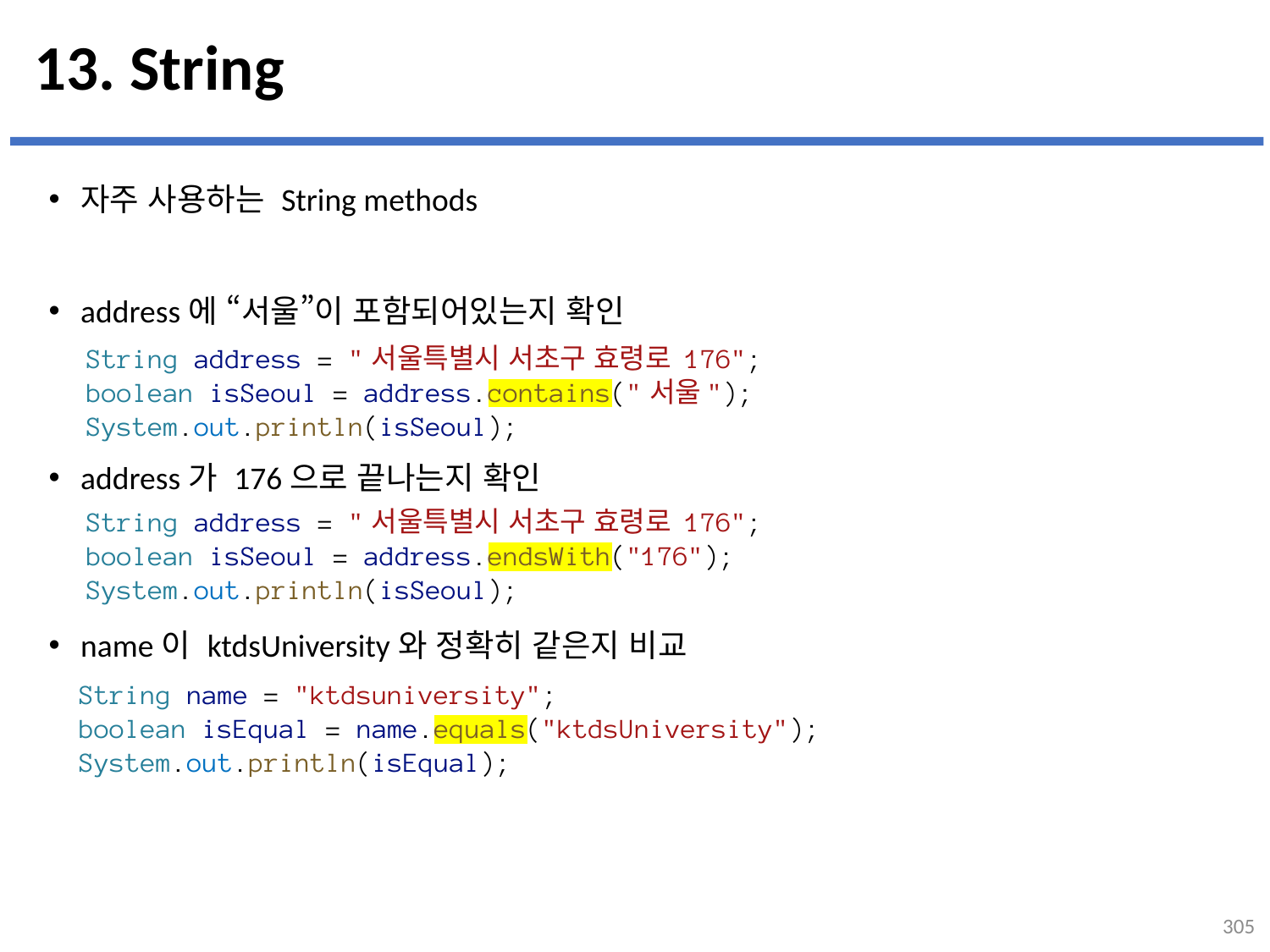

# 13. String
자주 사용하는 String methods

address에 “서울”이 포함되어있는지 확인

address가 176으로 끝나는지 확인

name이 ktdsUniversity와 정확히 같은지 비교
...

설명
String address = "서울특별시 서초구 효령로 176";
boolean isSeoul = address.contains("서울");
System.out.println(isSeoul);
String address = "서울특별시 서초구 효령로 176";
boolean isSeoul = address.endsWith("176");
System.out.println(isSeoul);
String name = "ktdsuniversity";
boolean isEqual = name.equals("ktdsUniversity");
System.out.println(isEqual);
305